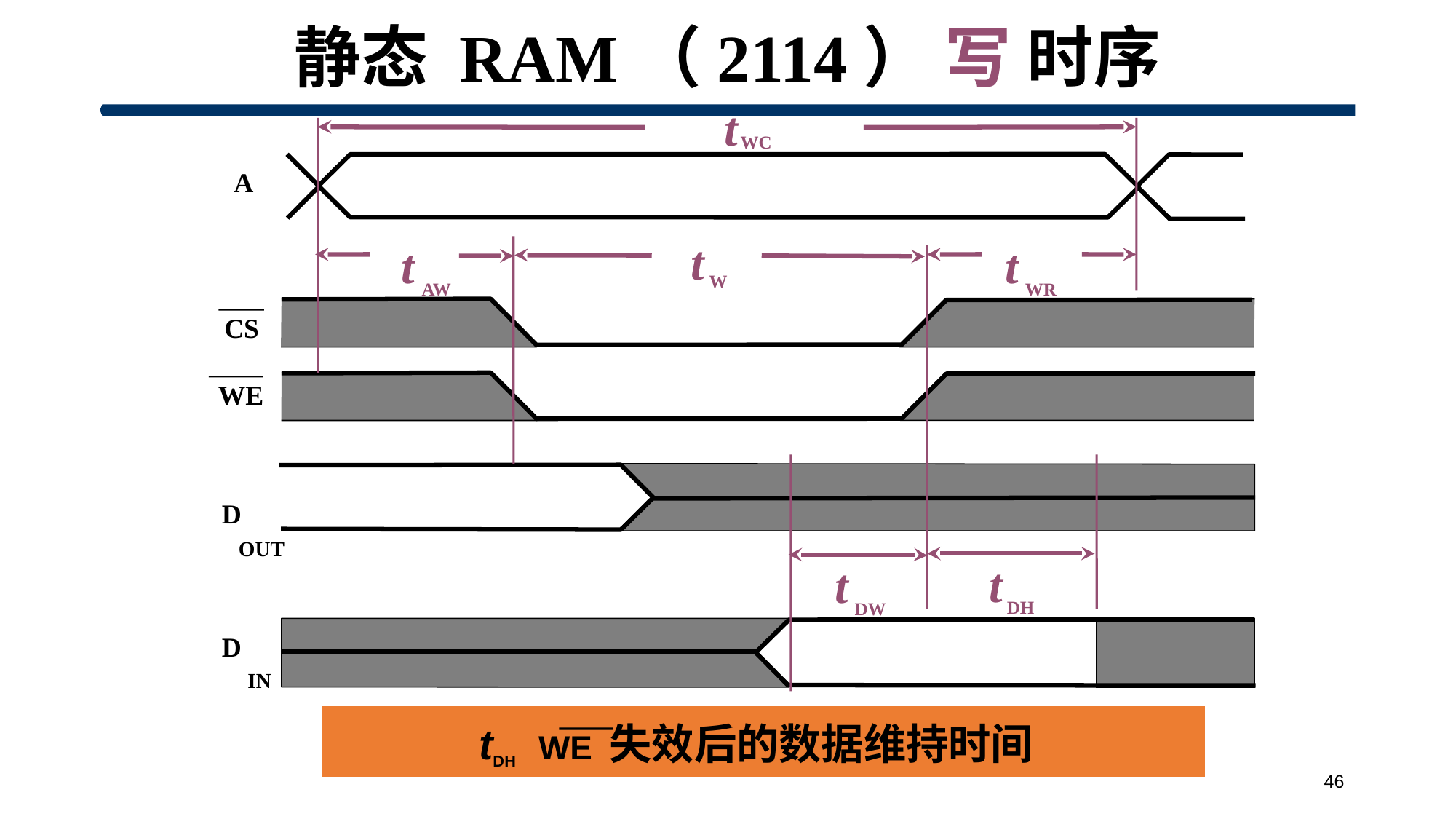

# 静态 RAM（2114） 写 时序
t
WC

A
CS

WE

D
OUT
D
IN

t
W

t
AW

t
WR

t
DH

t

DW

写时间  tW   写命令 WE 的有效时间

写周期  tWC   地址有效
下一次地址有效

tAW  地址有效
片选有效的滞后时间

tWR  片选失效
下一次地址有效

tDW   数据稳定
 WE 失效

tDH   WE 失效后的数据维持时间

46